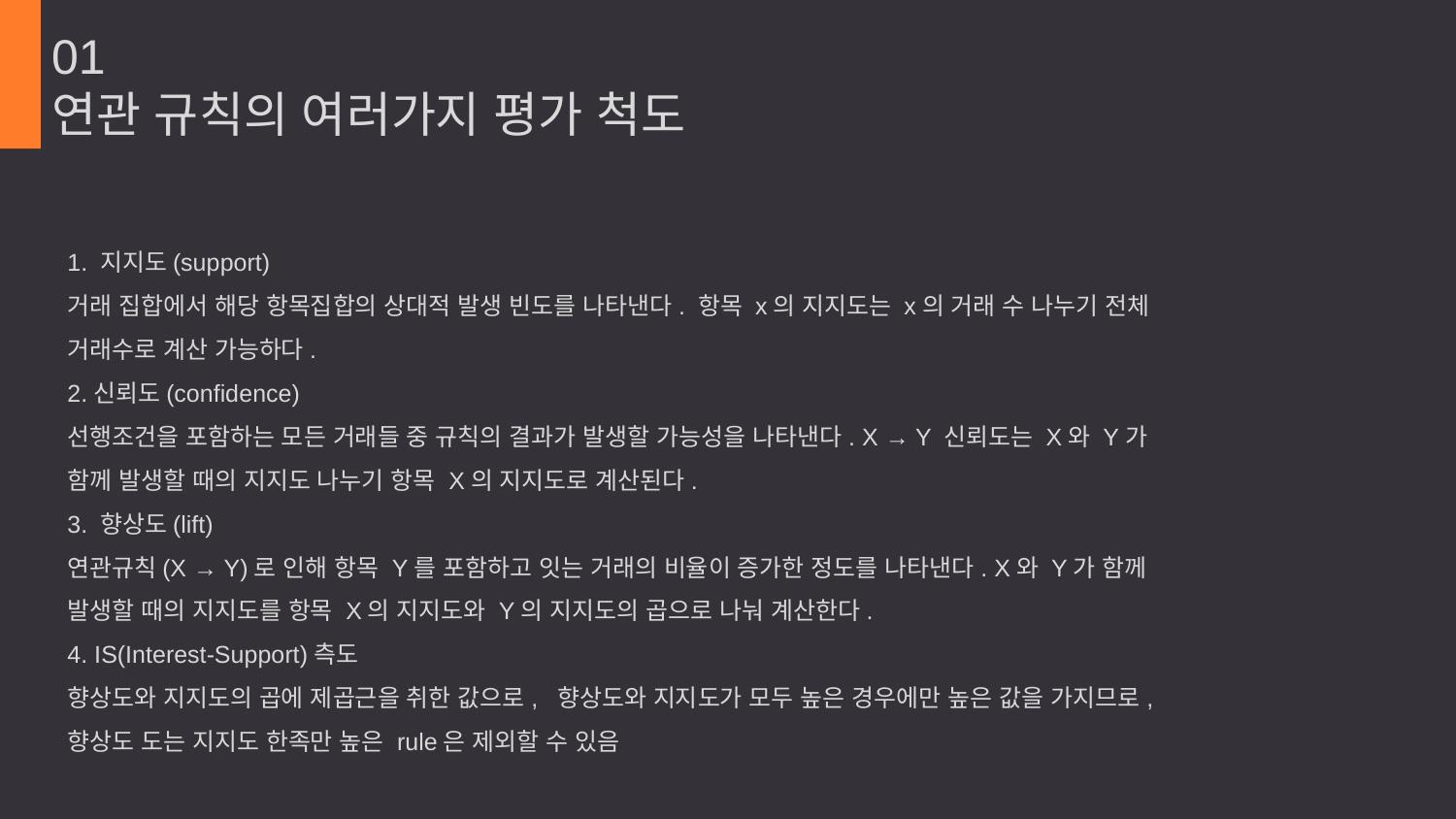

01
연관 규칙의 여러가지 평가 척도
1. 지지도(support)
거래 집합에서 해당 항목집합의 상대적 발생 빈도를 나타낸다. 항목 x의 지지도는 x의 거래 수 나누기 전체 거래수로 계산 가능하다.
2.신뢰도(confidence)
선행조건을 포함하는 모든 거래들 중 규칙의 결과가 발생할 가능성을 나타낸다. X → Y 신뢰도는 X와 Y가 함께 발생할 때의 지지도 나누기 항목 X의 지지도로 계산된다.
3. 향상도(lift)
연관규칙(X → Y)로 인해 항목 Y를 포함하고 잇는 거래의 비율이 증가한 정도를 나타낸다. X와 Y가 함께 발생할 때의 지지도를 항목 X의 지지도와 Y의 지지도의 곱으로 나눠 계산한다.
4. IS(Interest-Support)측도
향상도와 지지도의 곱에 제곱근을 취한 값으로,  향상도와 지지도가 모두 높은 경우에만 높은 값을 가지므로, 향상도 도는 지지도 한족만 높은 rule은 제외할 수 있음